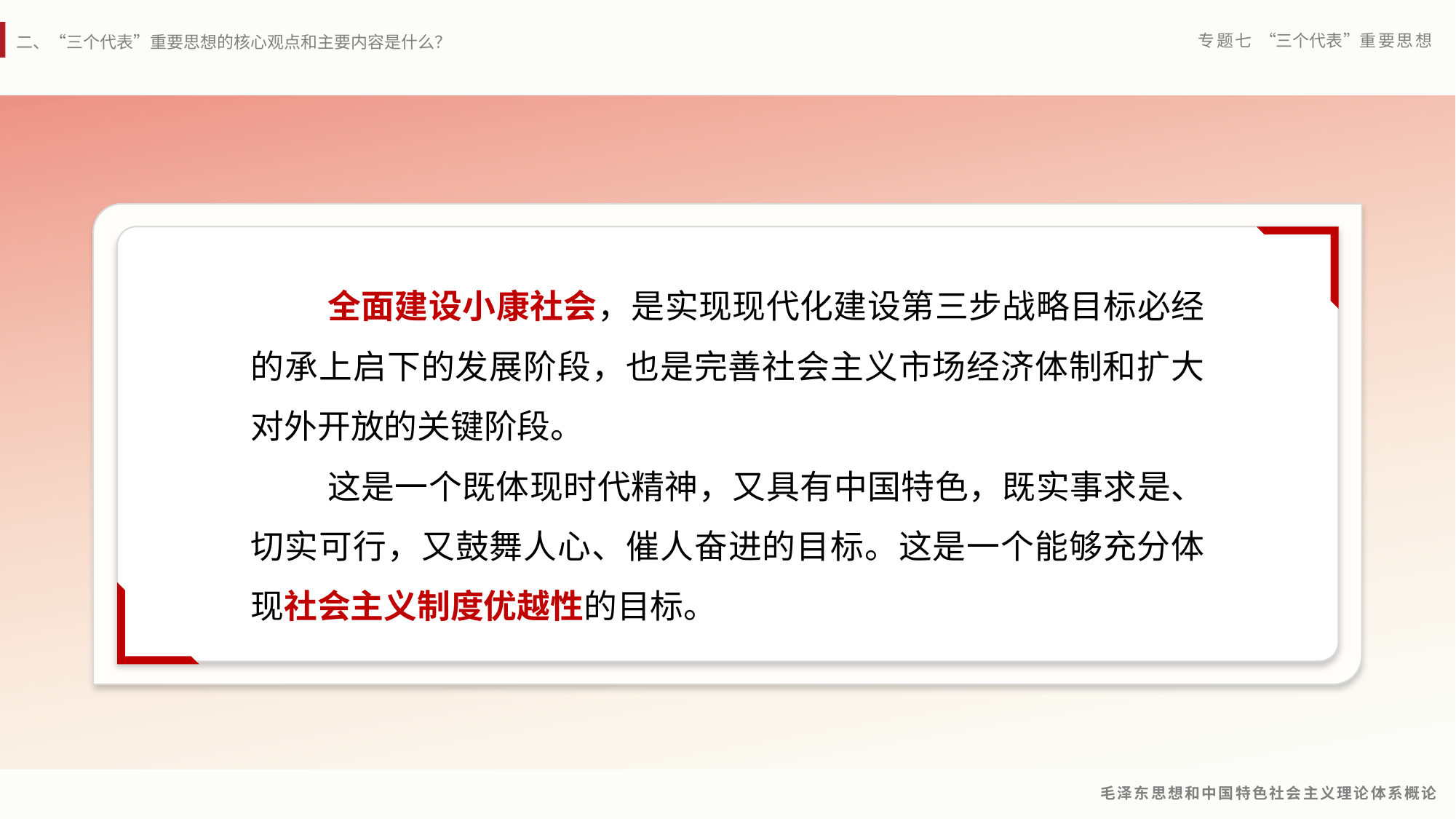

全面建设小康社会，是实现现代化建设第三步战略目标必经的承上启下的发展阶段，也是完善社会主义市场经济体制和扩大对外开放的关键阶段。
 这是一个既体现时代精神，又具有中国特色，既实事求是、切实可行，又鼓舞人心、催人奋进的目标。这是一个能够充分体现社会主义制度优越性的目标。